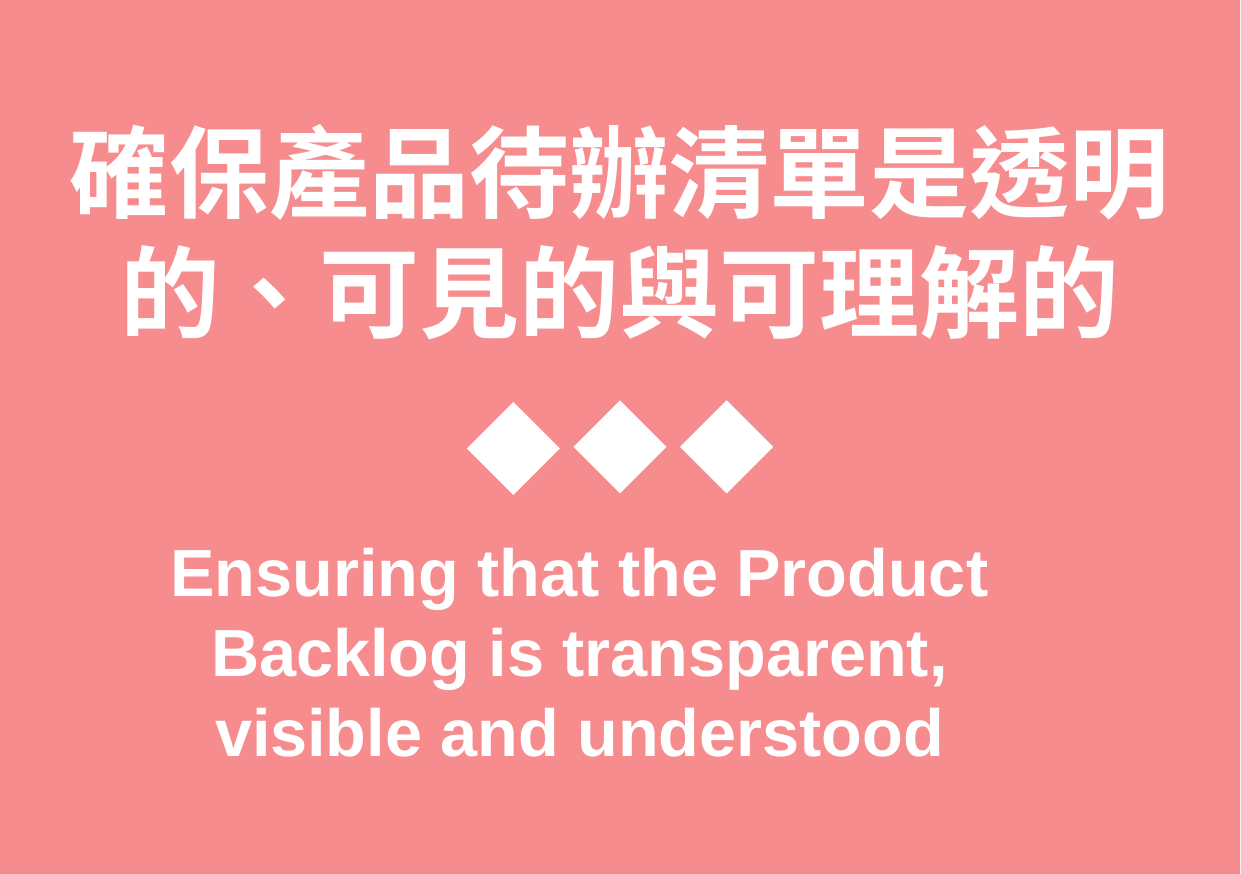

確保產品待辦清單是透明的、可見的與可理解的

Ensuring that the Product Backlog is transparent, visible and understood